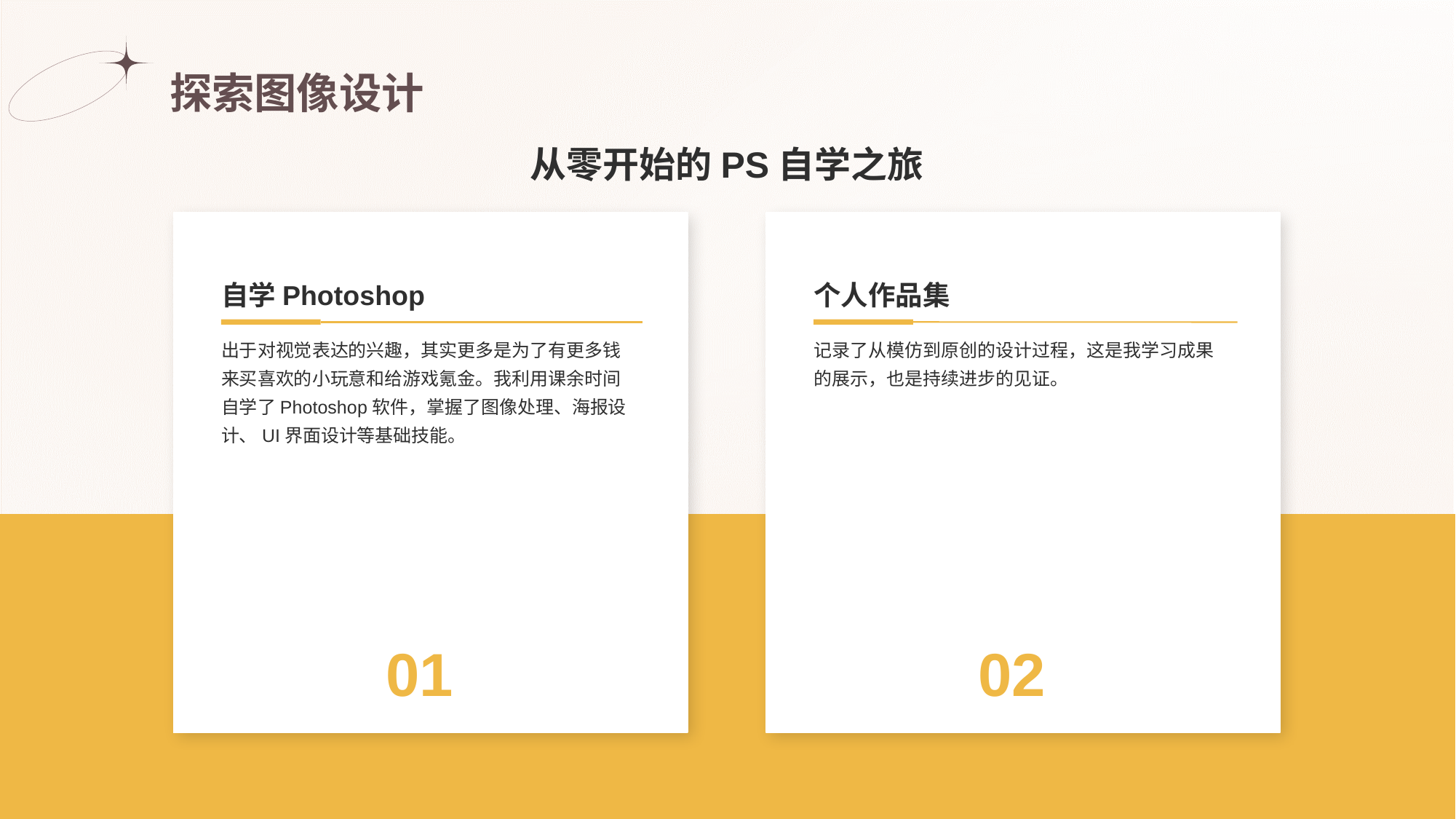

# 探索图像设计
从零开始的PS自学之旅

自学Photoshop

出于对视觉表达的兴趣，其实更多是为了有更多钱来买喜欢的小玩意和给游戏氪金。我利用课余时间自学了Photoshop软件，掌握了图像处理、海报设计、UI界面设计等基础技能。
01

个人作品集

记录了从模仿到原创的设计过程，这是我学习成果的展示，也是持续进步的见证。
02